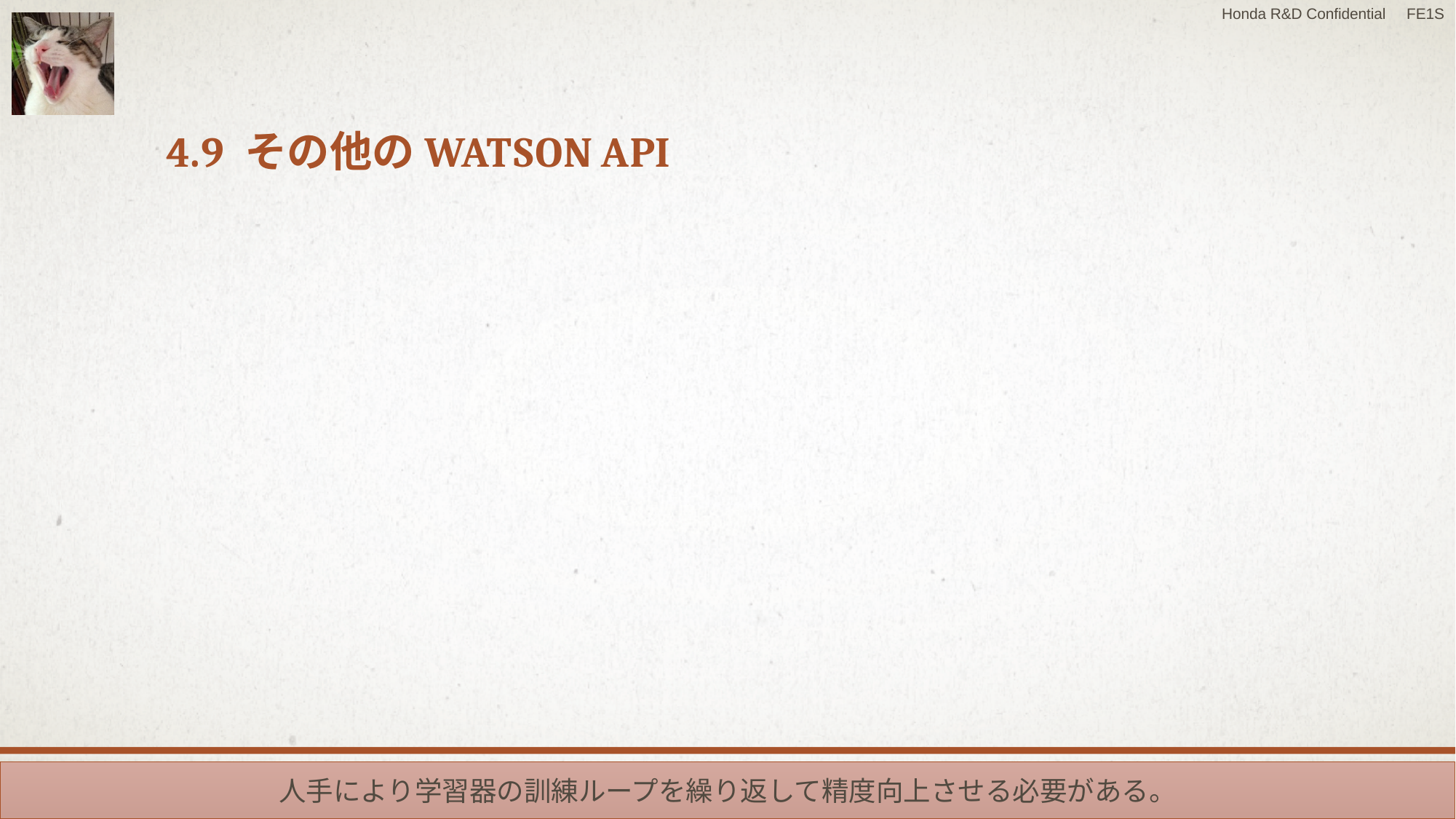

Honda R&D Confidential     FE1S
# 4.9 その他のWatson api

人手により学習器の訓練ループを繰り返して精度向上させる必要がある。